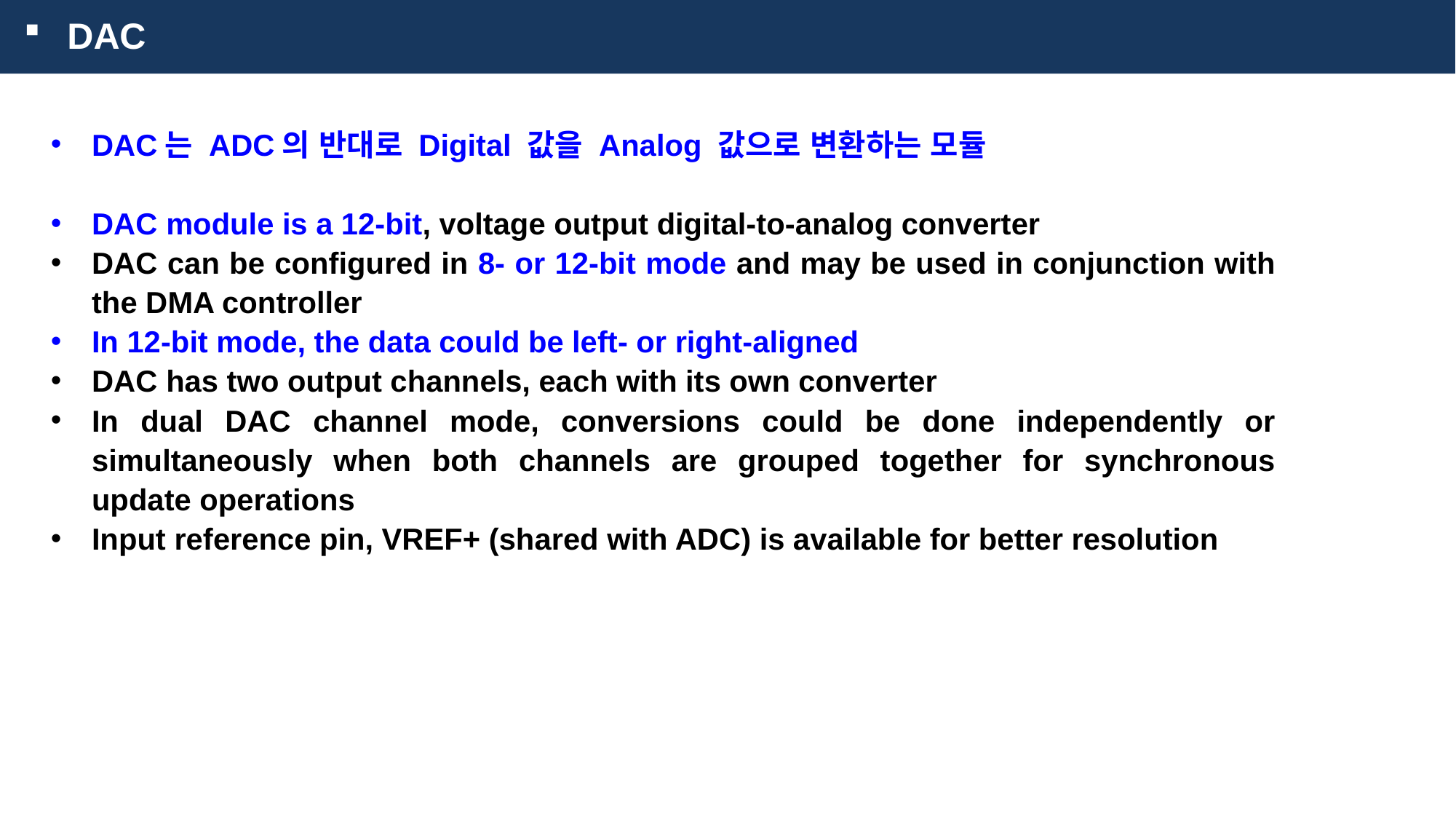

DAC
DAC는 ADC의 반대로 Digital 값을 Analog 값으로 변환하는 모듈

DAC module is a 12-bit, voltage output digital-to-analog converter
DAC can be configured in 8- or 12-bit mode and may be used in conjunction with the DMA controller
In 12-bit mode, the data could be left- or right-aligned
DAC has two output channels, each with its own converter
In dual DAC channel mode, conversions could be done independently or simultaneously when both channels are grouped together for synchronous update operations
Input reference pin, VREF+ (shared with ADC) is available for better resolution